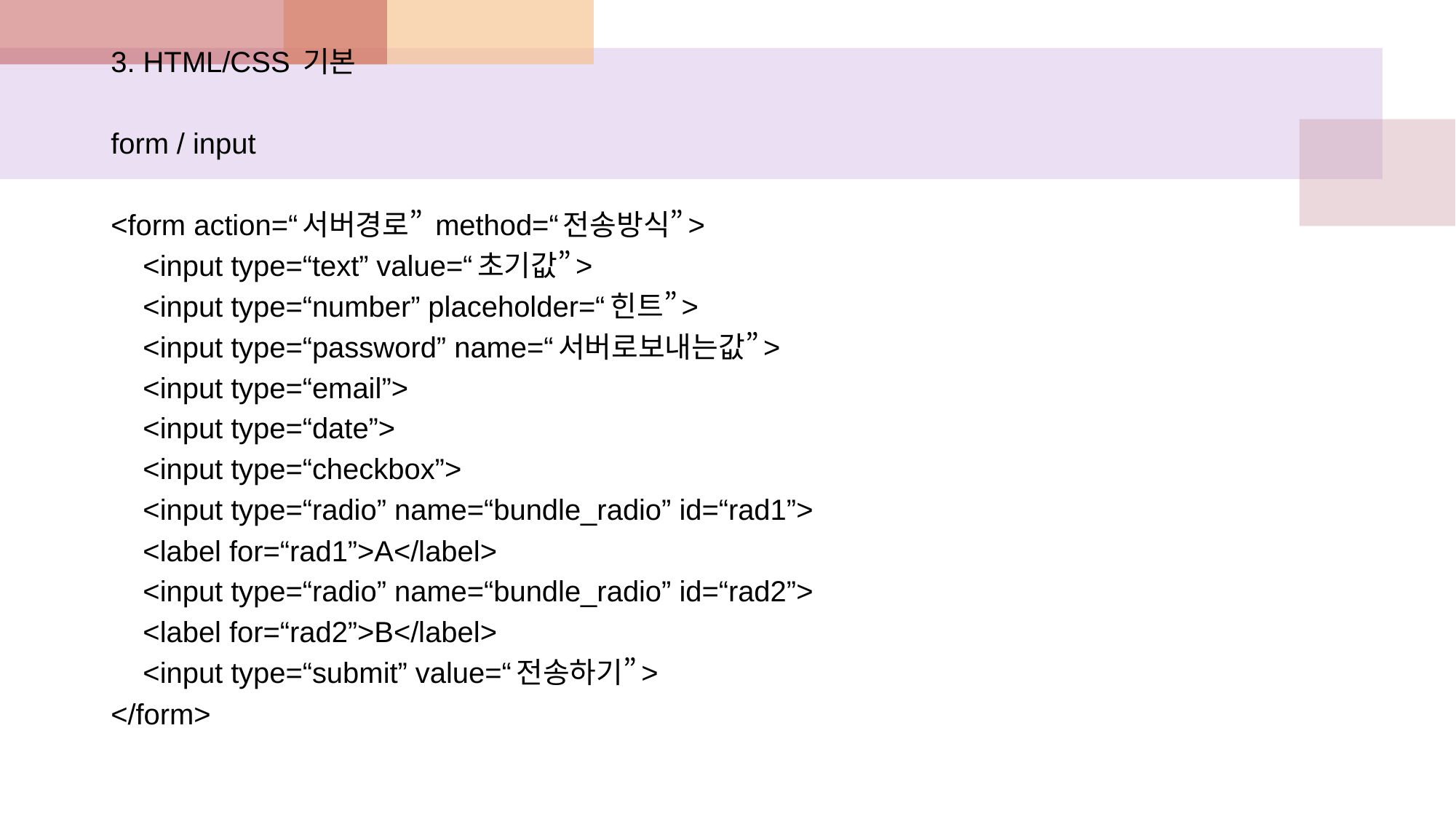

3. HTML/CSS 기본

form / input

<form action=“서버경로” method=“전송방식”>
    <input type=“text” value=“초기값”>
    <input type=“number” placeholder=“힌트”>
    <input type=“password” name=“서버로보내는값”>
    <input type=“email”>
    <input type=“date”>
    <input type=“checkbox”>
    <input type=“radio” name=“bundle_radio” id=“rad1”>
    <label for=“rad1”>A</label>
    <input type=“radio” name=“bundle_radio” id=“rad2”>
    <label for=“rad2”>B</label>
    <input type=“submit” value=“전송하기”>
</form>